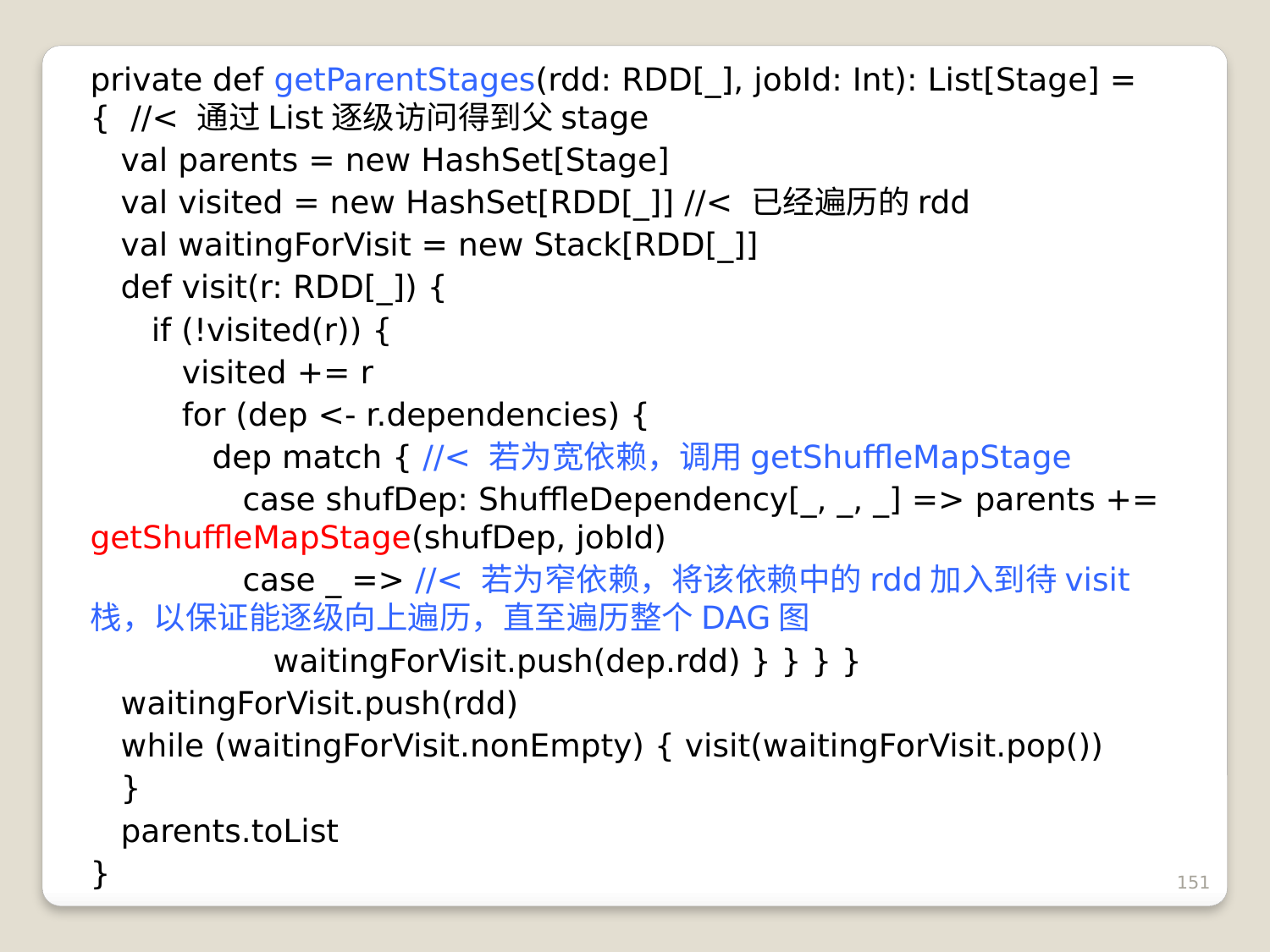

private def getParentStages(rdd: RDD[_], jobId: Int): List[Stage] = {  //< 通过List逐级访问得到父stage
   val parents = new HashSet[Stage]
   val visited = new HashSet[RDD[_]] //< 已经遍历的rdd
   val waitingForVisit = new Stack[RDD[_]]
   def visit(r: RDD[_]) {
      if (!visited(r)) {
         visited += r
         for (dep <- r.dependencies) {
            dep match { //< 若为宽依赖，调用getShuffleMapStage
               case shufDep: ShuffleDependency[_, _, _] => parents += getShuffleMapStage(shufDep, jobId)
               case _ => //< 若为窄依赖，将该依赖中的rdd加入到待visit栈，以保证能逐级向上遍历，直至遍历整个DAG图
                  waitingForVisit.push(dep.rdd) } } } }
   waitingForVisit.push(rdd)
   while (waitingForVisit.nonEmpty) { visit(waitingForVisit.pop())
   }
   parents.toList
}
151